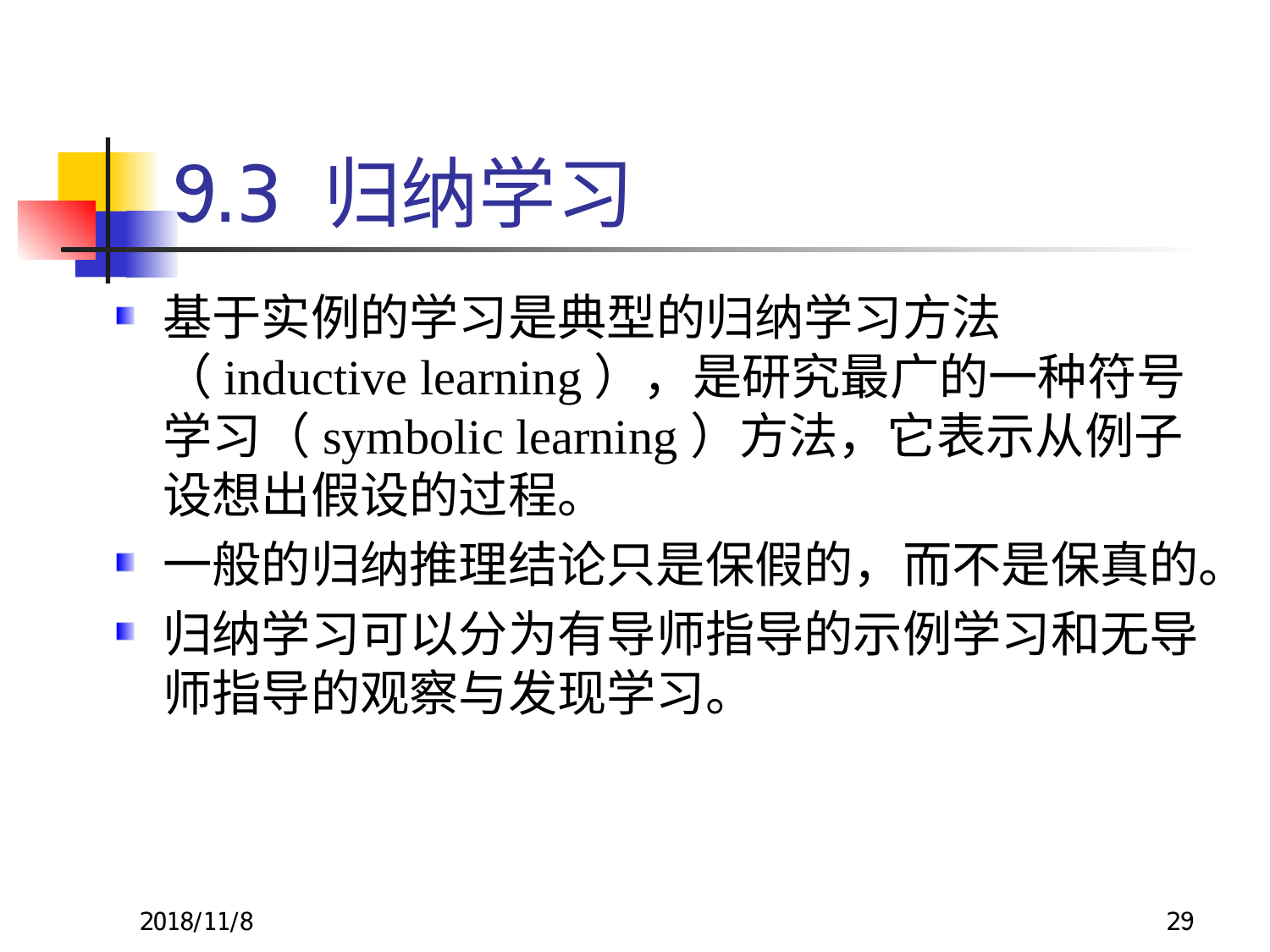

# 9.3 归纳学习
基于实例的学习是典型的归纳学习方法（inductive learning），是研究最广的一种符号学习（symbolic learning）方法，它表示从例子设想出假设的过程。
一般的归纳推理结论只是保假的，而不是保真的。
归纳学习可以分为有导师指导的示例学习和无导师指导的观察与发现学习。

2018/11/8
29